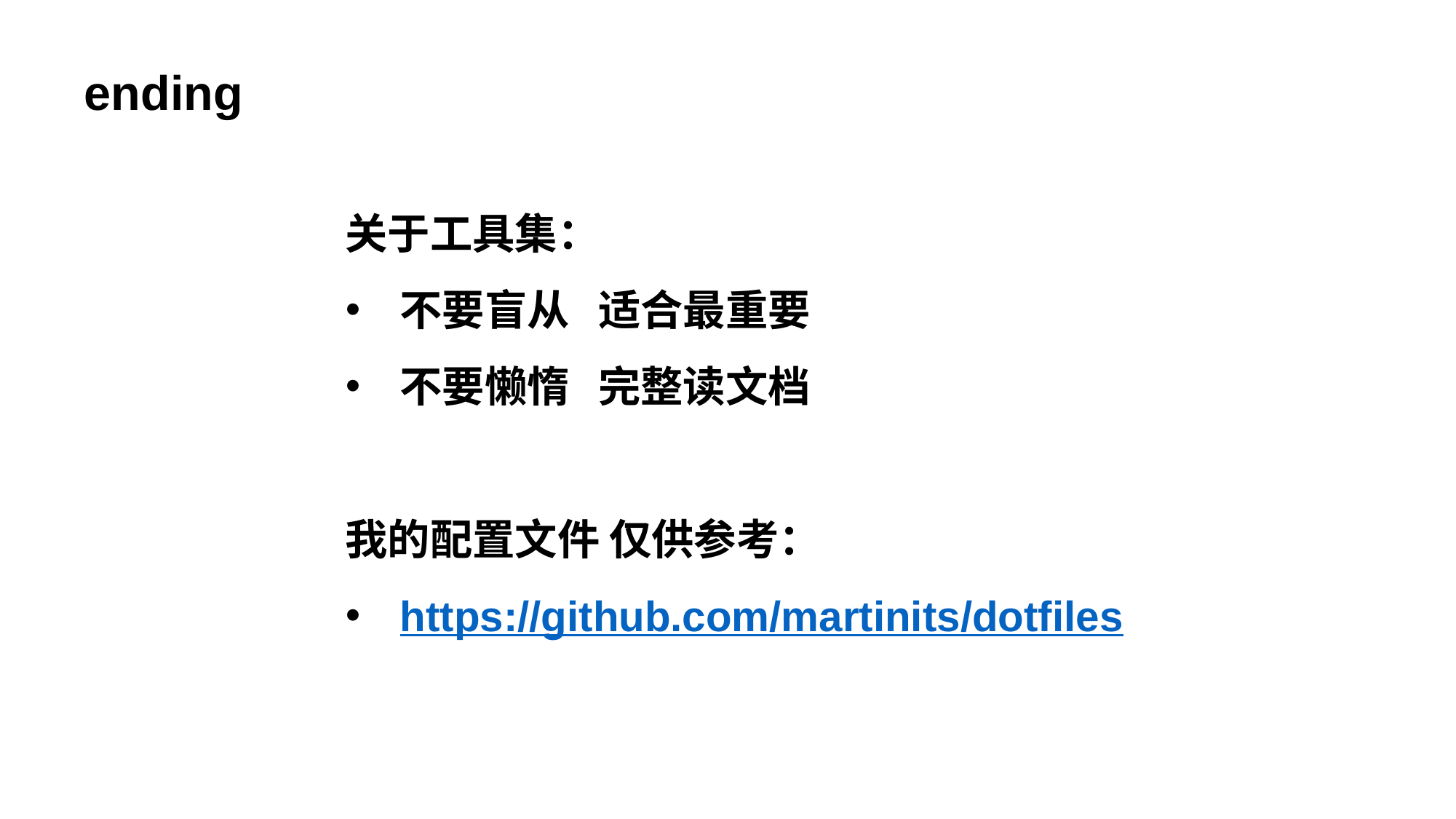

ending
关于工具集：
不要盲从   适合最重要
不要懒惰   完整读文档

我的配置文件 仅供参考：
https://github.com/martinits/dotfiles